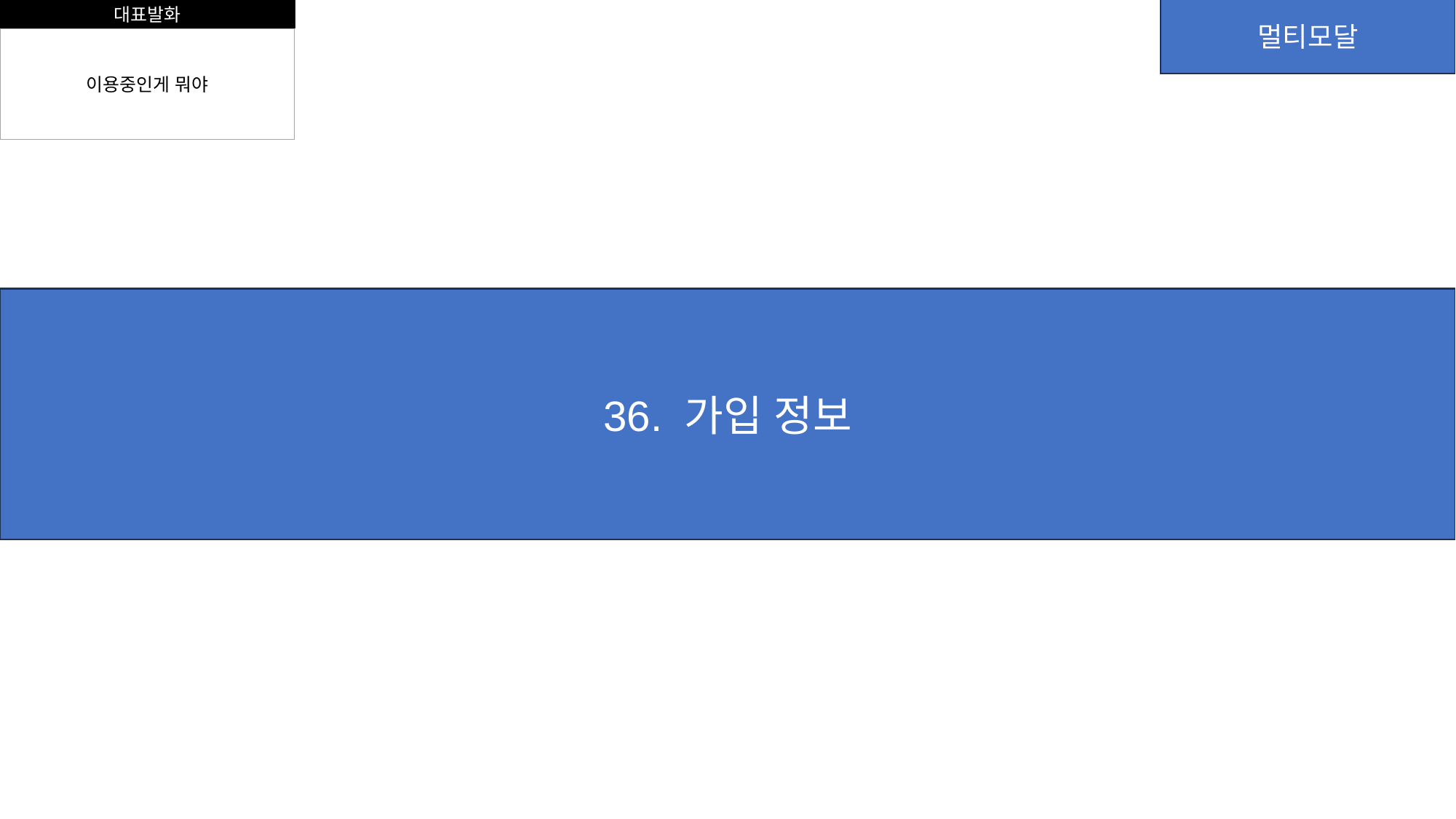

대표발화
멀티모달
이용중인게 뭐야
36. 가입 정보